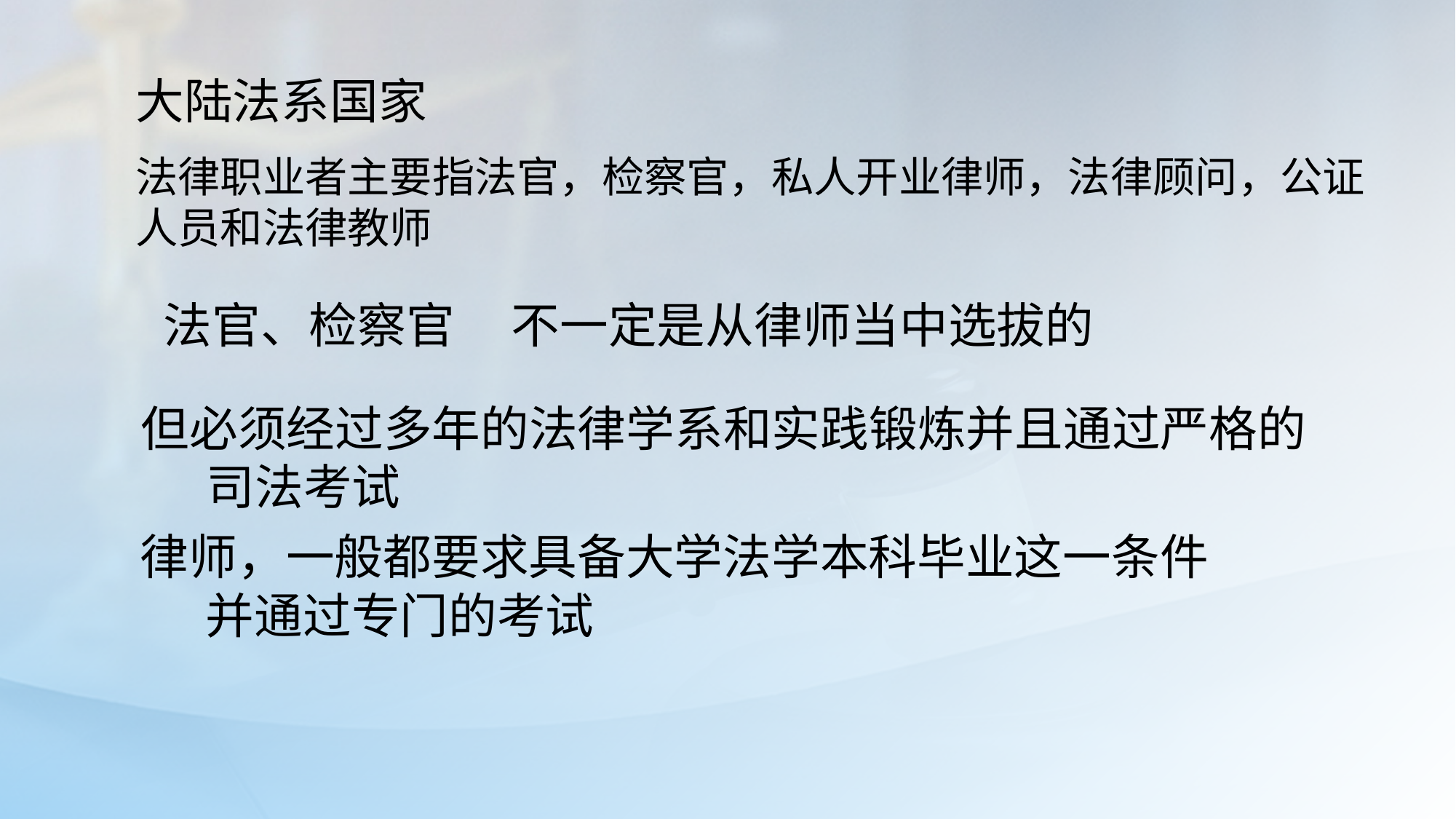

大陆法系国家
法律职业者主要指法官，检察官，私人开业律师，法律顾问，公证人员和法律教师
法官、检察官
不一定是从律师当中选拔的
但必须经过多年的法律学系和实践锻炼并且通过严格的
    司法考试
律师，一般都要求具备大学法学本科毕业这一条件
    并通过专门的考试